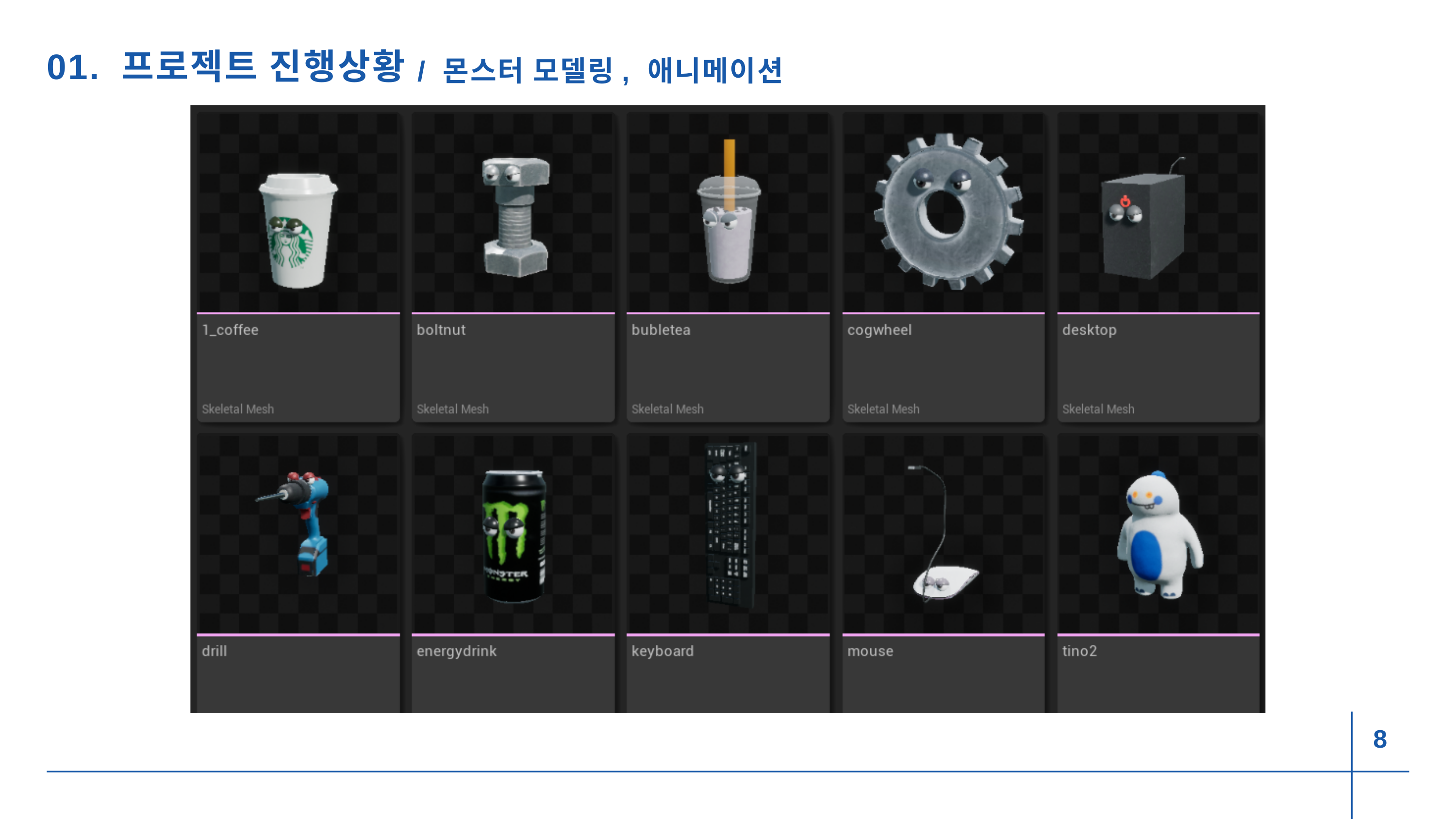

01. 프로젝트 진행상황
/ 몬스터 모델링, 애니메이션

8